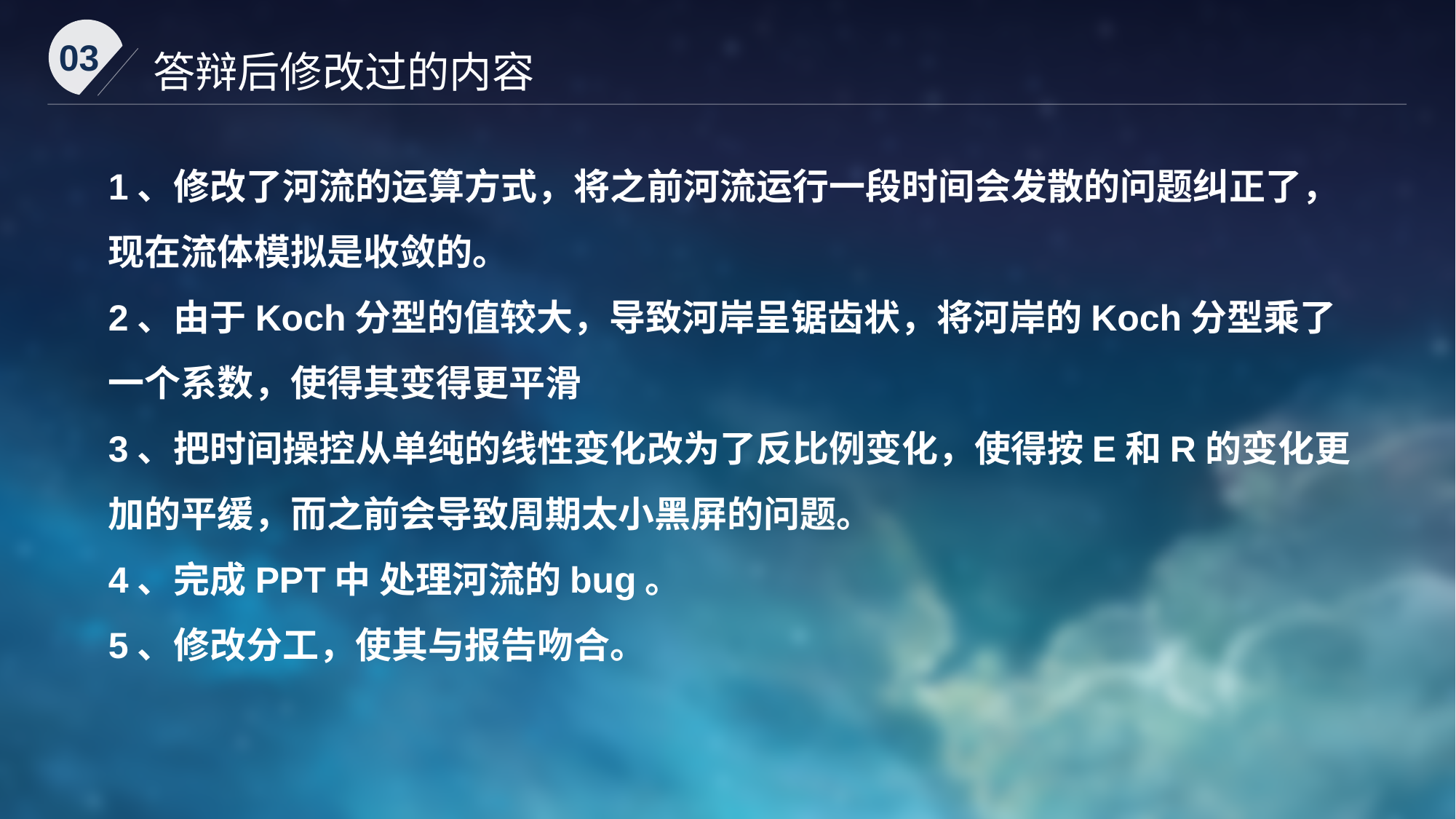

03
答辩后修改过的内容
1、修改了河流的运算方式，将之前河流运行一段时间会发散的问题纠正了，现在流体模拟是收敛的。
2、由于Koch分型的值较大，导致河岸呈锯齿状，将河岸的Koch分型乘了一个系数，使得其变得更平滑
3、把时间操控从单纯的线性变化改为了反比例变化，使得按E和R的变化更加的平缓，而之前会导致周期太小黑屏的问题。
4、完成PPT中 处理河流的bug。
5、修改分工，使其与报告吻合。